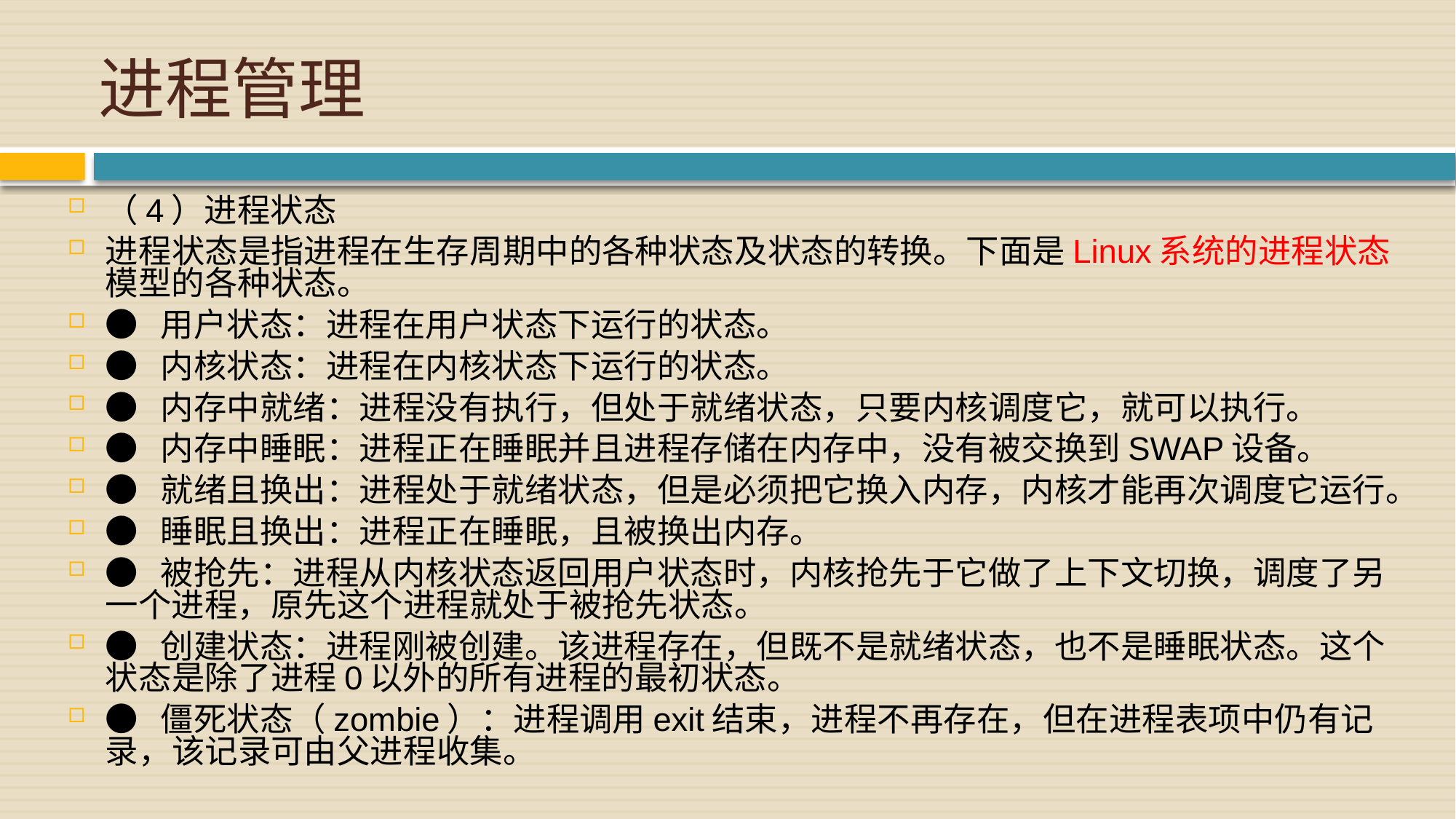

# 进程管理
（4）进程状态
进程状态是指进程在生存周期中的各种状态及状态的转换。下面是Linux系统的进程状态模型的各种状态。
●  用户状态：进程在用户状态下运行的状态。
●  内核状态：进程在内核状态下运行的状态。
●  内存中就绪：进程没有执行，但处于就绪状态，只要内核调度它，就可以执行。
●  内存中睡眠：进程正在睡眠并且进程存储在内存中，没有被交换到SWAP设备。
●  就绪且换出：进程处于就绪状态，但是必须把它换入内存，内核才能再次调度它运行。
●  睡眠且换出：进程正在睡眠，且被换出内存。
●  被抢先：进程从内核状态返回用户状态时，内核抢先于它做了上下文切换，调度了另一个进程，原先这个进程就处于被抢先状态。
●  创建状态：进程刚被创建。该进程存在，但既不是就绪状态，也不是睡眠状态。这个状态是除了进程0以外的所有进程的最初状态。
●  僵死状态（zombie）：进程调用exit结束，进程不再存在，但在进程表项中仍有记录，该记录可由父进程收集。